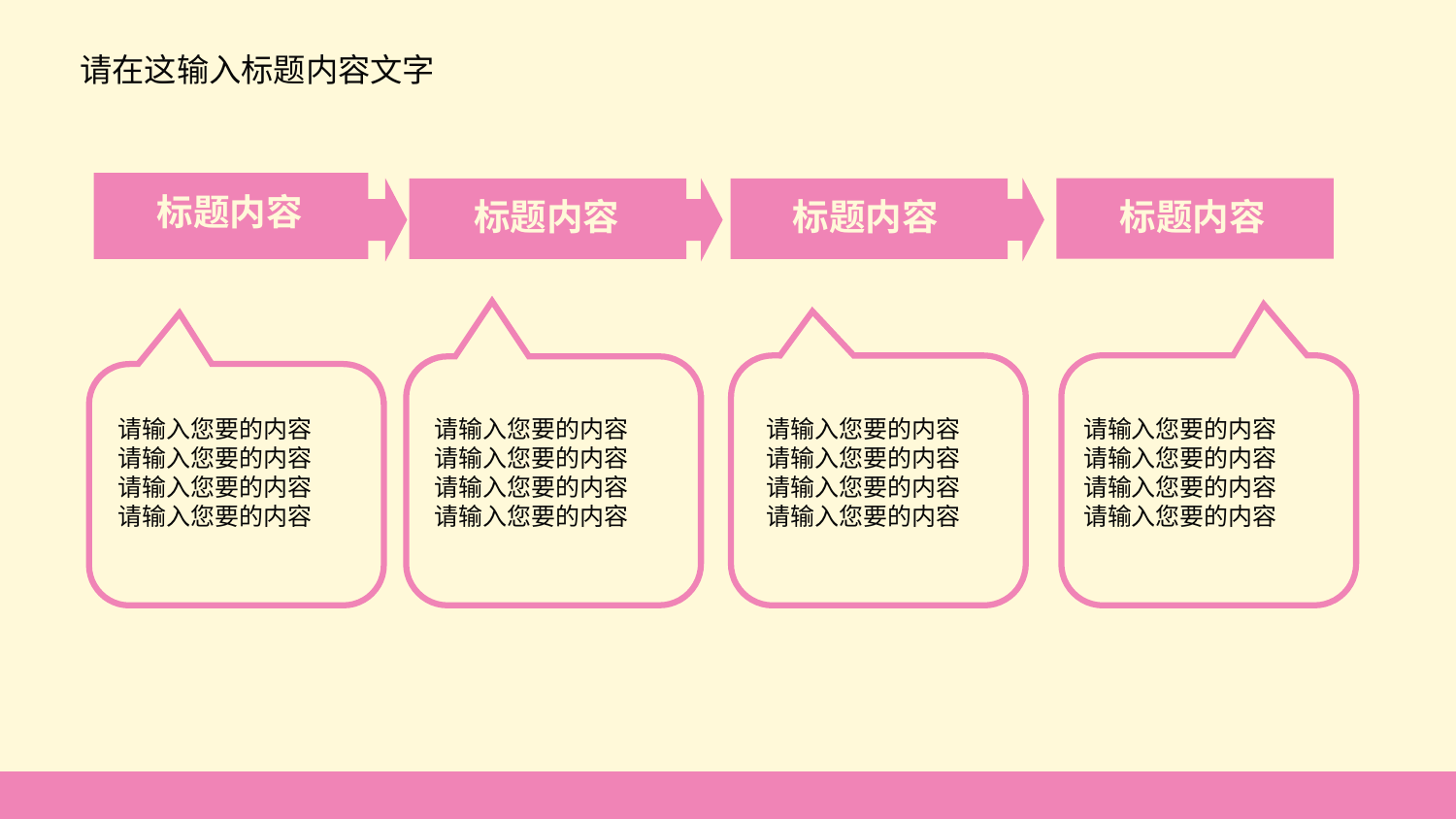

请在这输入标题内容文字

标题内容

标题内容

标题内容

标题内容

请输入您要的内容
请输入您要的内容
请输入您要的内容
请输入您要的内容

请输入您要的内容
请输入您要的内容
请输入您要的内容
请输入您要的内容

请输入您要的内容
请输入您要的内容
请输入您要的内容
请输入您要的内容

请输入您要的内容
请输入您要的内容
请输入您要的内容
请输入您要的内容